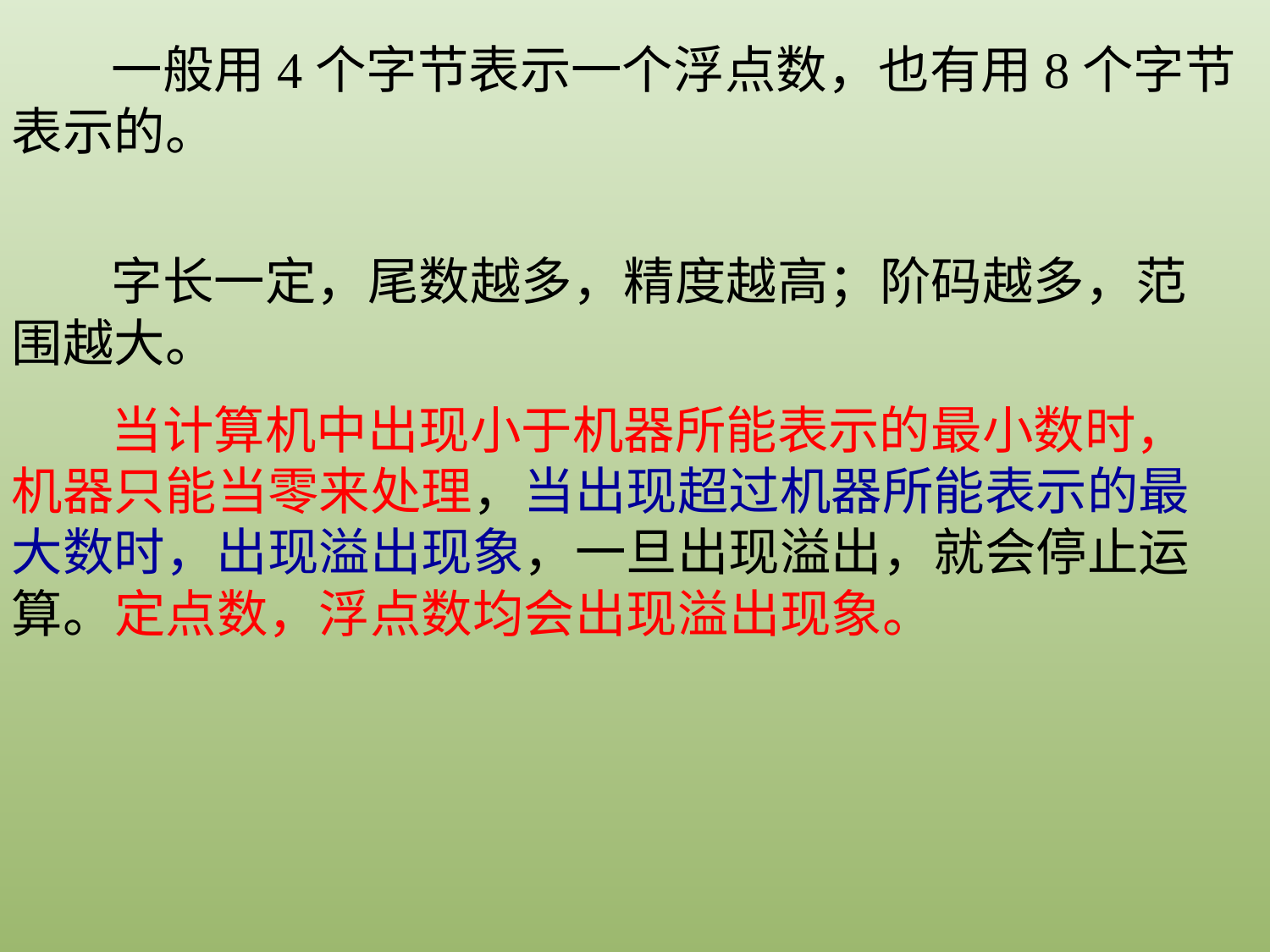

一般用4个字节表示一个浮点数，也有用8个字节表示的。
字长一定，尾数越多，精度越高；阶码越多，范围越大。
当计算机中出现小于机器所能表示的最小数时，机器只能当零来处理，当出现超过机器所能表示的最大数时，出现溢出现象，一旦出现溢出，就会停止运算。定点数，浮点数均会出现溢出现象。
35